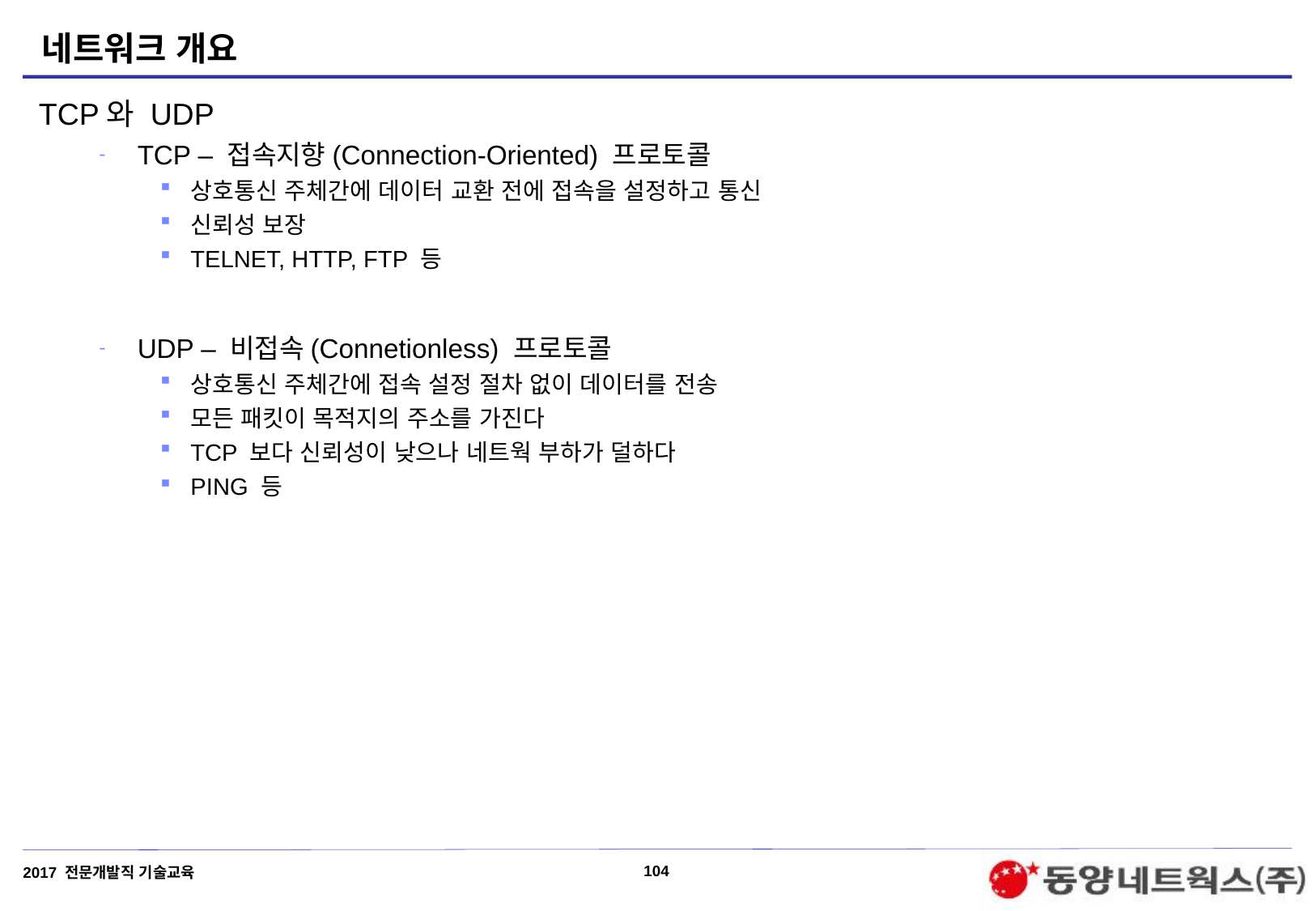

# 네트워크 개요
TCP와 UDP
TCP – 접속지향(Connection-Oriented) 프로토콜
상호통신 주체간에 데이터 교환 전에 접속을 설정하고 통신
신뢰성 보장
TELNET, HTTP, FTP 등

UDP – 비접속(Connetionless) 프로토콜
상호통신 주체간에 접속 설정 절차 없이 데이터를 전송
모든 패킷이 목적지의 주소를 가진다
TCP 보다 신뢰성이 낮으나 네트웍 부하가 덜하다
PING 등